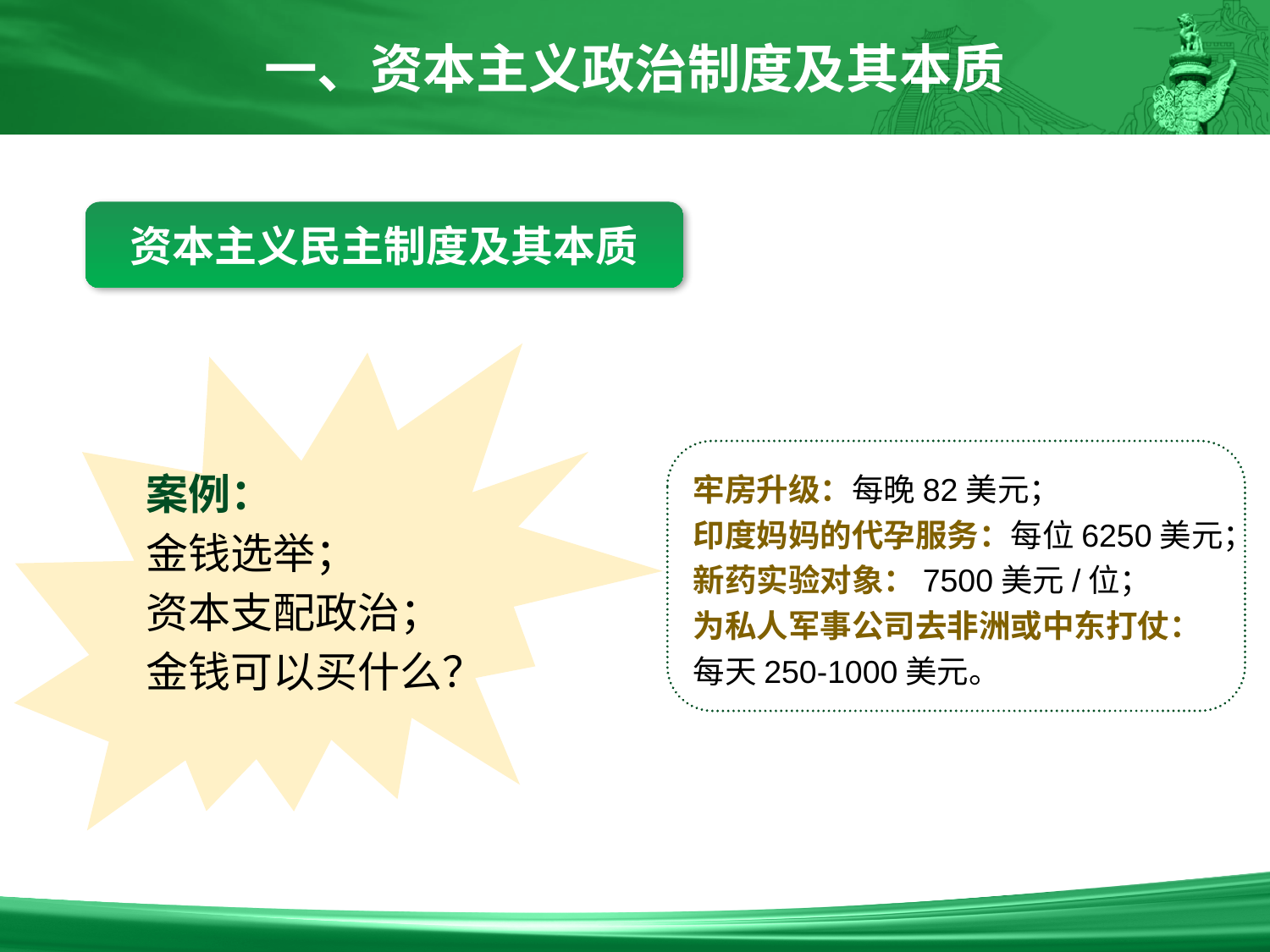

一、资本主义政治制度及其本质
资本主义民主制度及其本质

牢房升级：每晚82美元；
印度妈妈的代孕服务：每位6250美元；
新药实验对象：7500美元/位；
为私人军事公司去非洲或中东打仗：
每天250-1000美元。
案例：
金钱选举；
资本支配政治；
金钱可以买什么？